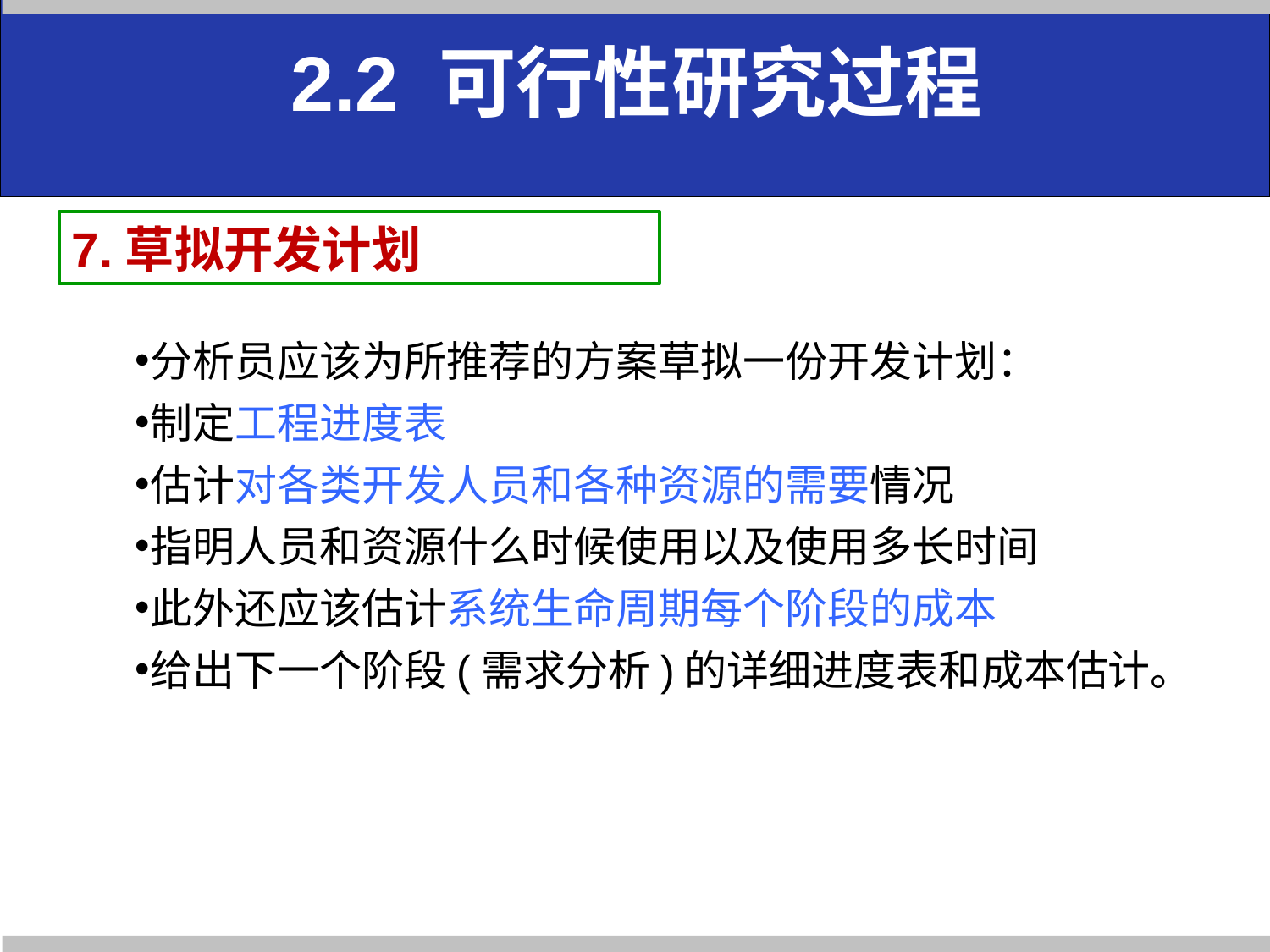

# 2.2 可行性研究过程
7.草拟开发计划
分析员应该为所推荐的方案草拟一份开发计划：
制定工程进度表
估计对各类开发人员和各种资源的需要情况
指明人员和资源什么时候使用以及使用多长时间
此外还应该估计系统生命周期每个阶段的成本
给出下一个阶段(需求分析)的详细进度表和成本估计。